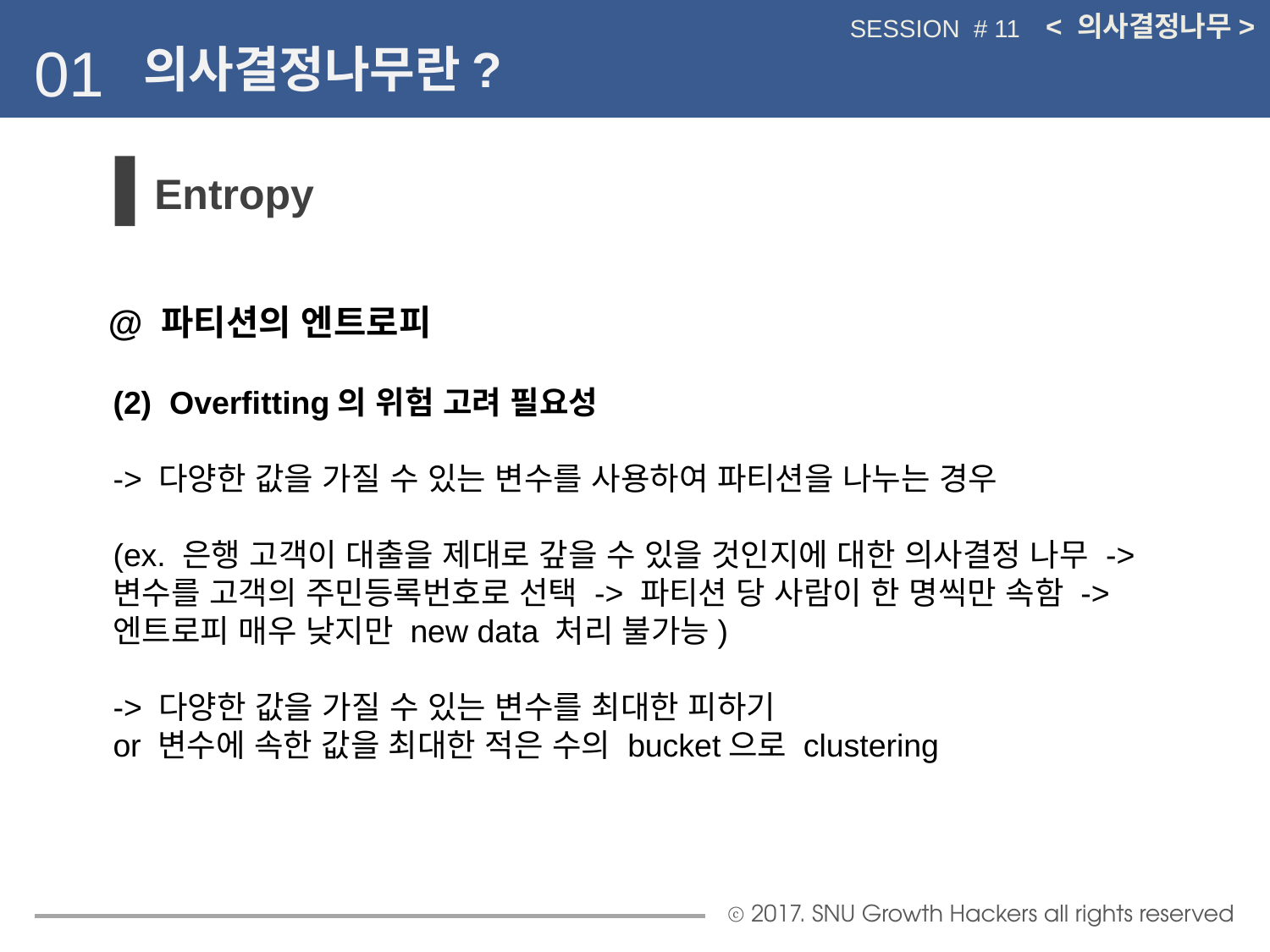

< 의사결정나무>
SESSION  # 11
01
의사결정나무란?

Entropy
@ 파티션의 엔트로피

(2)  Overfitting의 위험 고려 필요성

-> 다양한 값을 가질 수 있는 변수를 사용하여 파티션을 나누는 경우

(ex. 은행 고객이 대출을 제대로 갚을 수 있을 것인지에 대한 의사결정 나무 ->
변수를 고객의 주민등록번호로 선택 -> 파티션 당 사람이 한 명씩만 속함 ->
엔트로피 매우 낮지만 new data 처리 불가능)

-> 다양한 값을 가질 수 있는 변수를 최대한 피하기
or 변수에 속한 값을 최대한 적은 수의 bucket으로 clustering

ⓒ 2017. SNU Growth Hackers all rights reserved